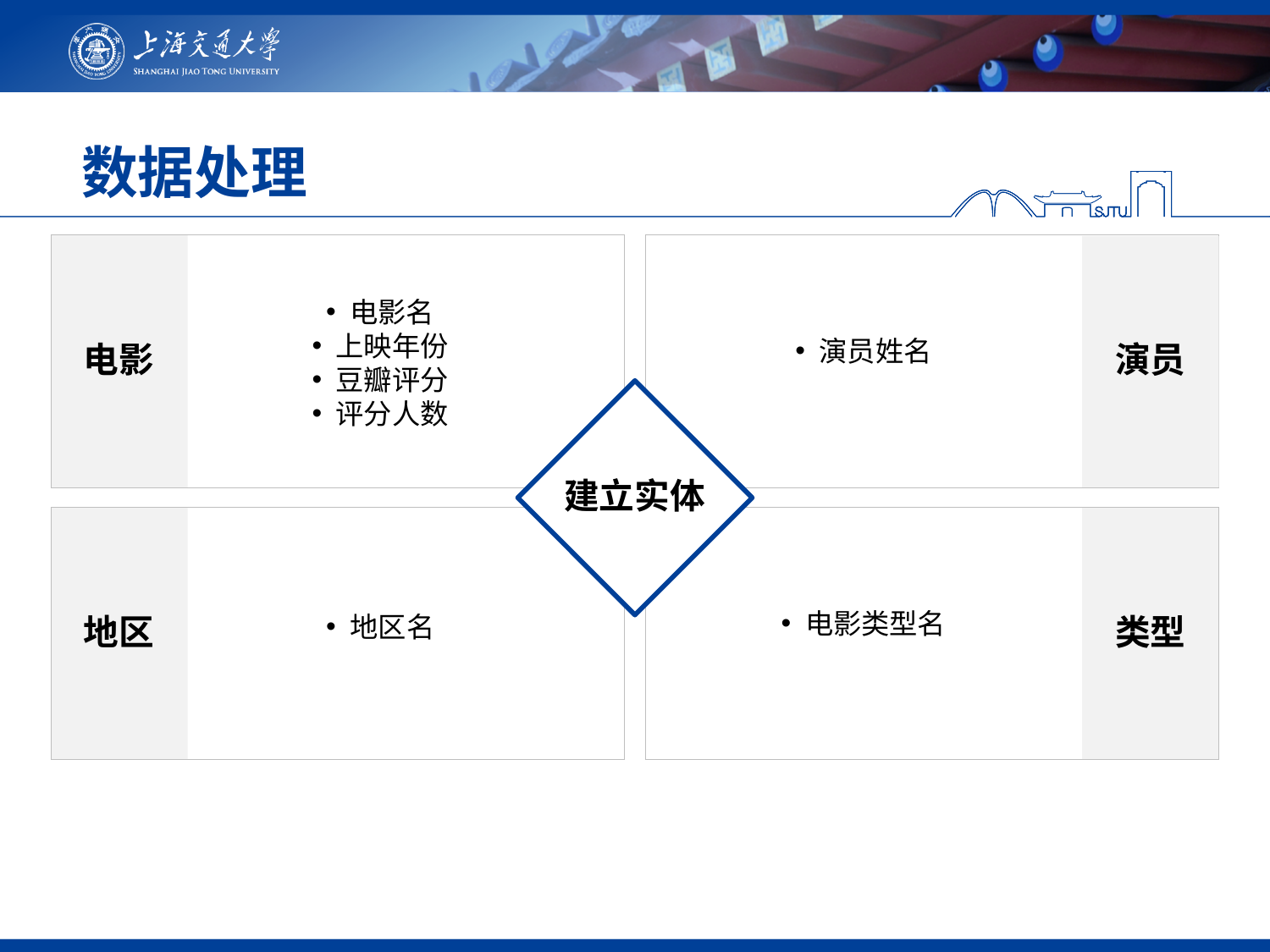

# 数据处理

电影
演员
电影名
上映年份
豆瓣评分
评分人数
演员姓名

建立实体
地区

类型

电影类型名
地区名